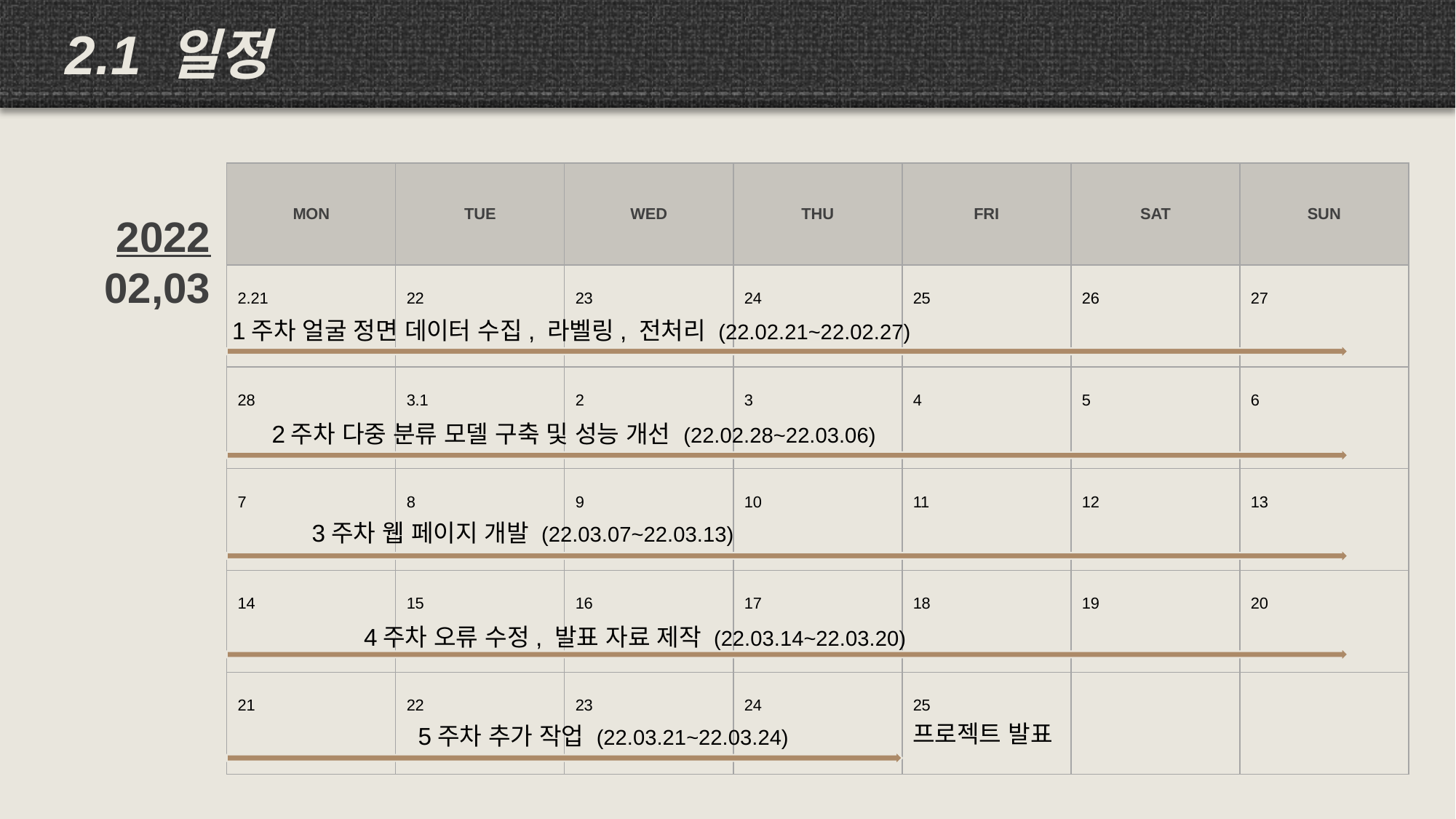

2.1 일정

| MON | TUE | WED | THU | FRI | SAT | SUN |
| --- | --- | --- | --- | --- | --- | --- |
| 2.21 | 22 | 23 | 24 | 25 | 26 | 27 |
| 28 | 3.1 | 2 | 3 | 4 | 5 | 6 |
| 7 | 8 | 9 | 10 | 11 | 12 | 13 |
| 14 | 15 | 16 | 17 | 18 | 19 | 20 |
| 21 | 22 | 23 | 24 | 25 |  |  |
2022
02,03
1주차 얼굴 정면 데이터 수집, 라벨링, 전처리 (22.02.21~22.02.27)

2주차 다중 분류 모델 구축 및 성능 개선 (22.02.28~22.03.06)

3주차 웹 페이지 개발 (22.03.07~22.03.13)

4주차 오류 수정, 발표 자료 제작 (22.03.14~22.03.20)

프로젝트 발표
5주차 추가 작업 (22.03.21~22.03.24)